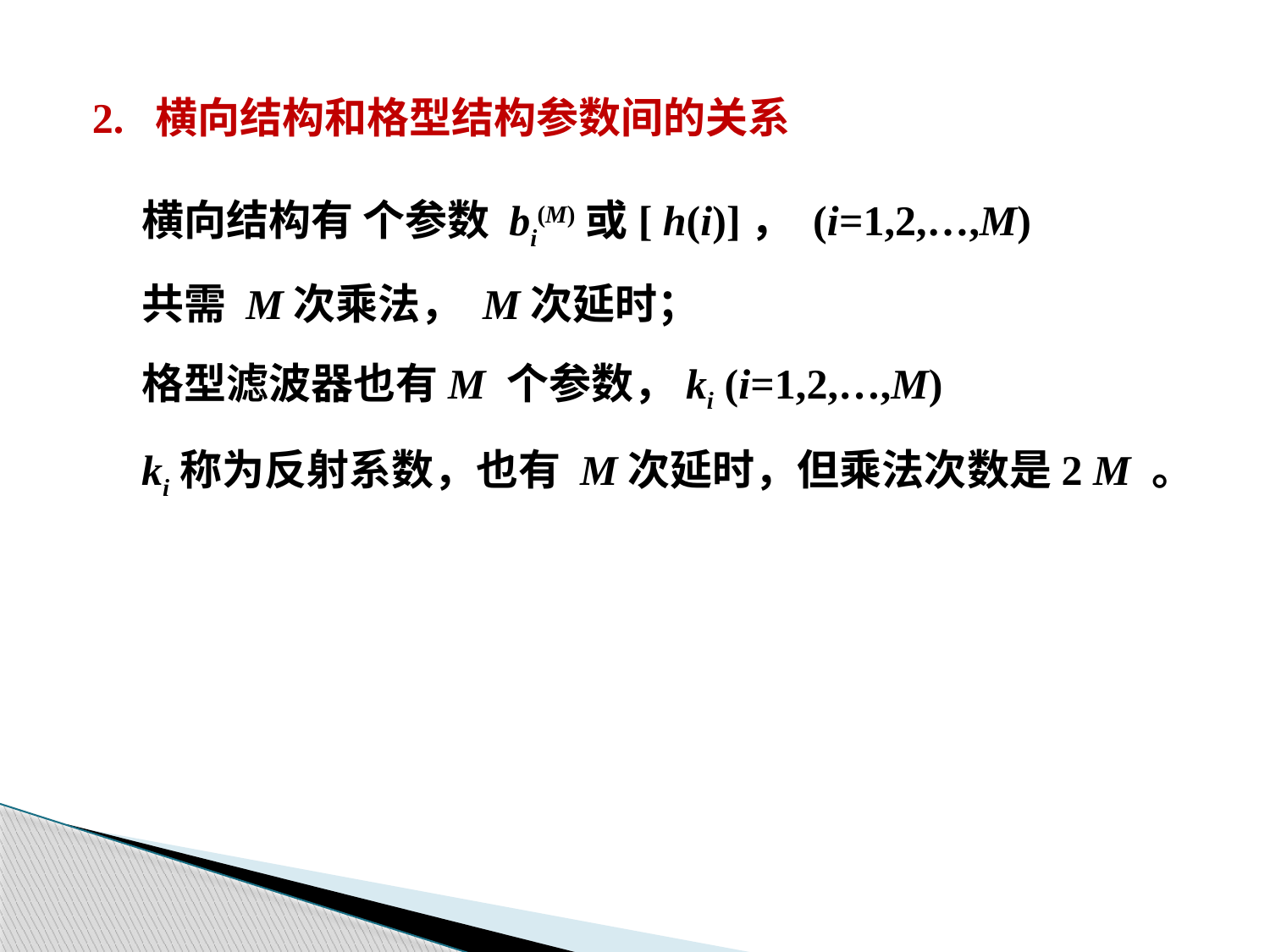

2.  横向结构和格型结构参数间的关系
横向结构有 个参数 bi(M)或[ h(i)]， (i=1,2,…,M)
共需 M次乘法， M次延时；
格型滤波器也有M 个参数，ki (i=1,2,…,M)
ki称为反射系数，也有 M次延时，但乘法次数是2 M 。